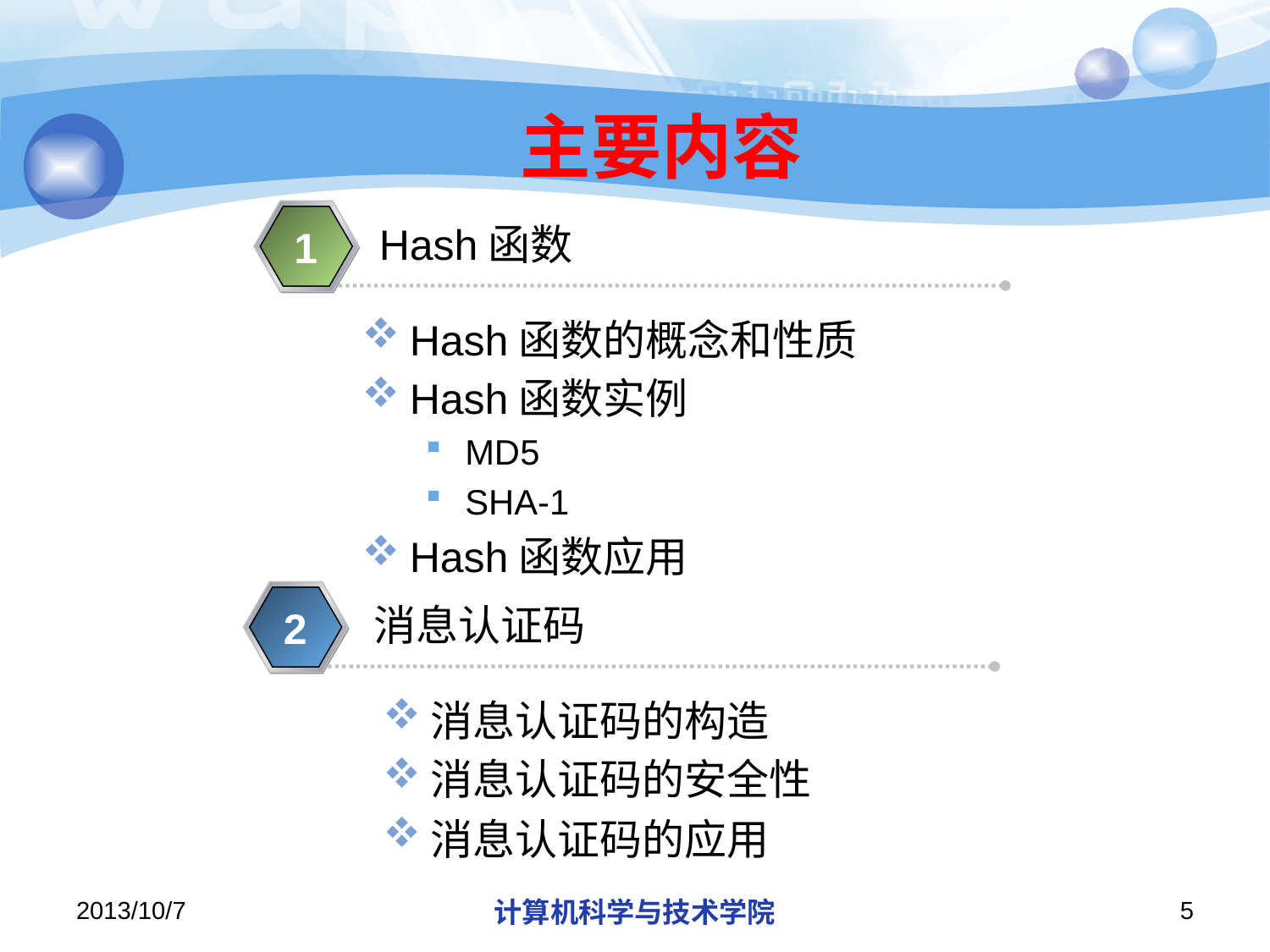

主要内容

Hash函数
1

Hash函数的概念和性质
Hash函数实例
MD5
SHA-1
Hash函数应用

消息认证码
2

消息认证码的构造
消息认证码的安全性
消息认证码的应用
2013/10/7
计算机科学与技术学院
5